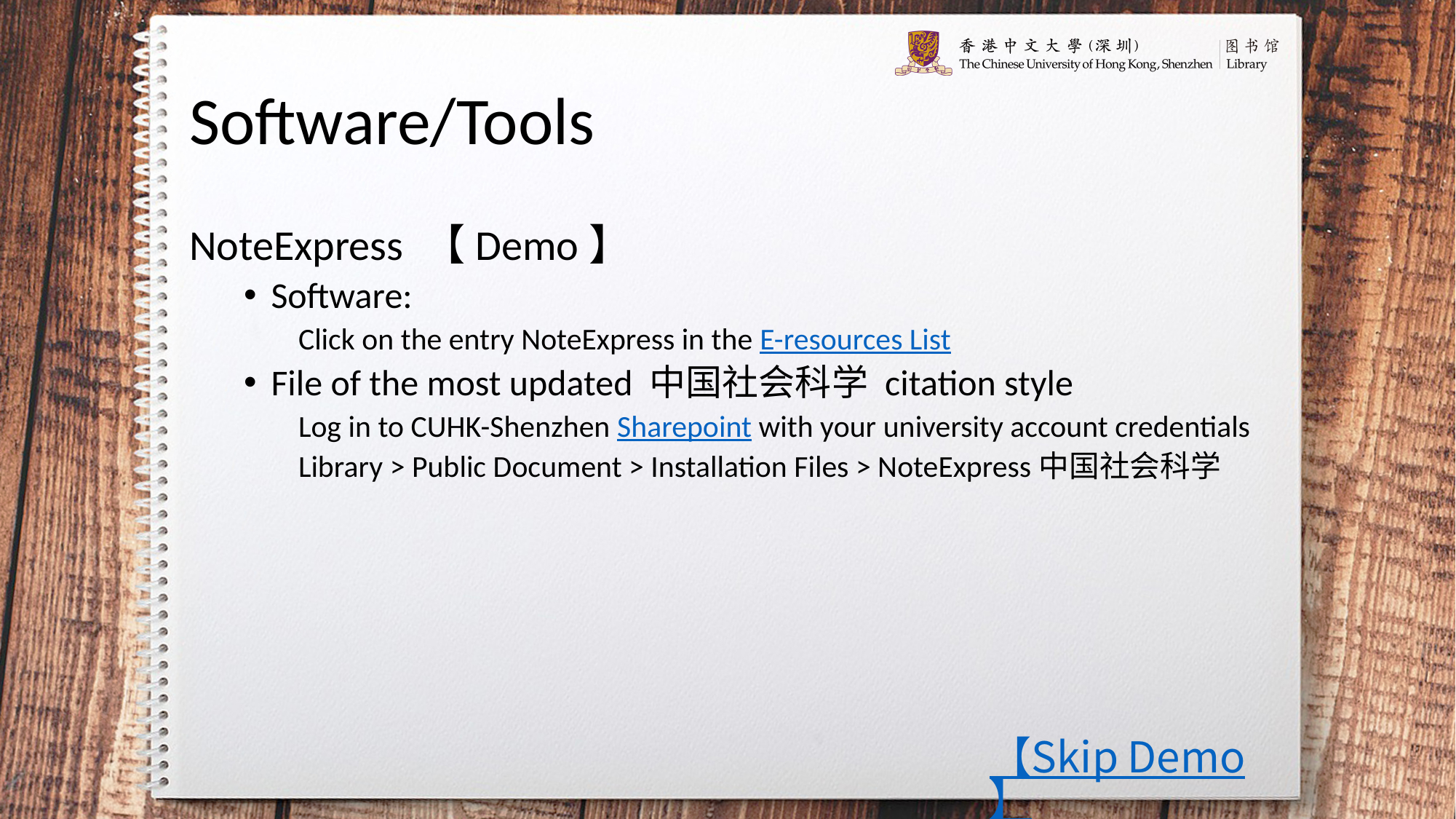

# Software/Tools
NoteExpress 【Demo】
Software:
Click on the entry NoteExpress in the E-resources List
File of the most updated 中国社会科学 citation style
Log in to CUHK-Shenzhen Sharepoint with your university account credentials
Library > Public Document > Installation Files > NoteExpress中国社会科学
【Skip Demo】